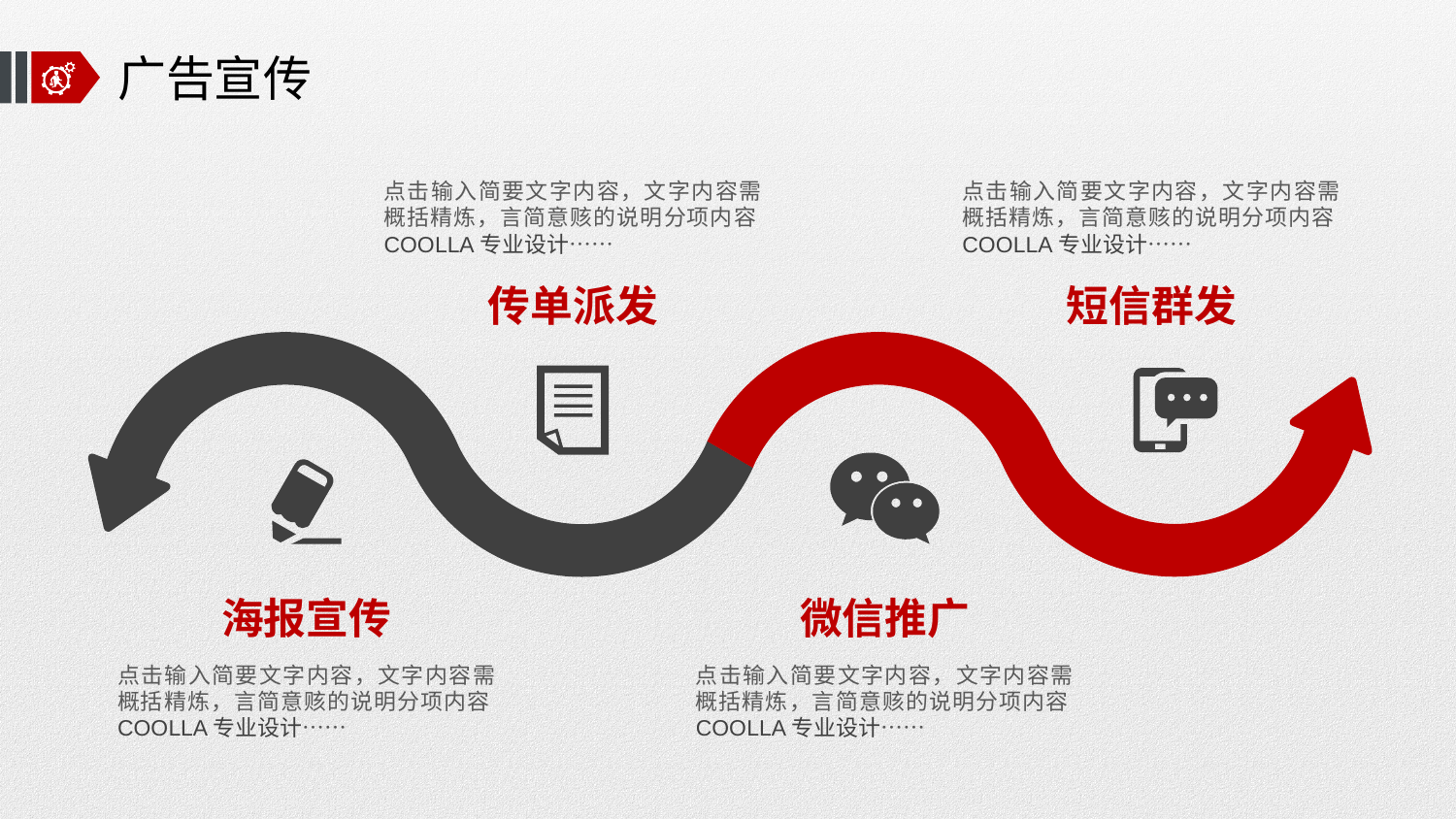

# 广告宣传

点击输入简要文字内容，文字内容需概括精炼，言简意赅的说明分项内容COOLLA专业设计……
点击输入简要文字内容，文字内容需概括精炼，言简意赅的说明分项内容COOLLA专业设计……
传单派发
短信群发

海报宣传
微信推广
点击输入简要文字内容，文字内容需概括精炼，言简意赅的说明分项内容COOLLA专业设计……
点击输入简要文字内容，文字内容需概括精炼，言简意赅的说明分项内容COOLLA专业设计……
浏览更多搜索：COOLLA       技术支持、合作、定制PPT联系QQ:34865632